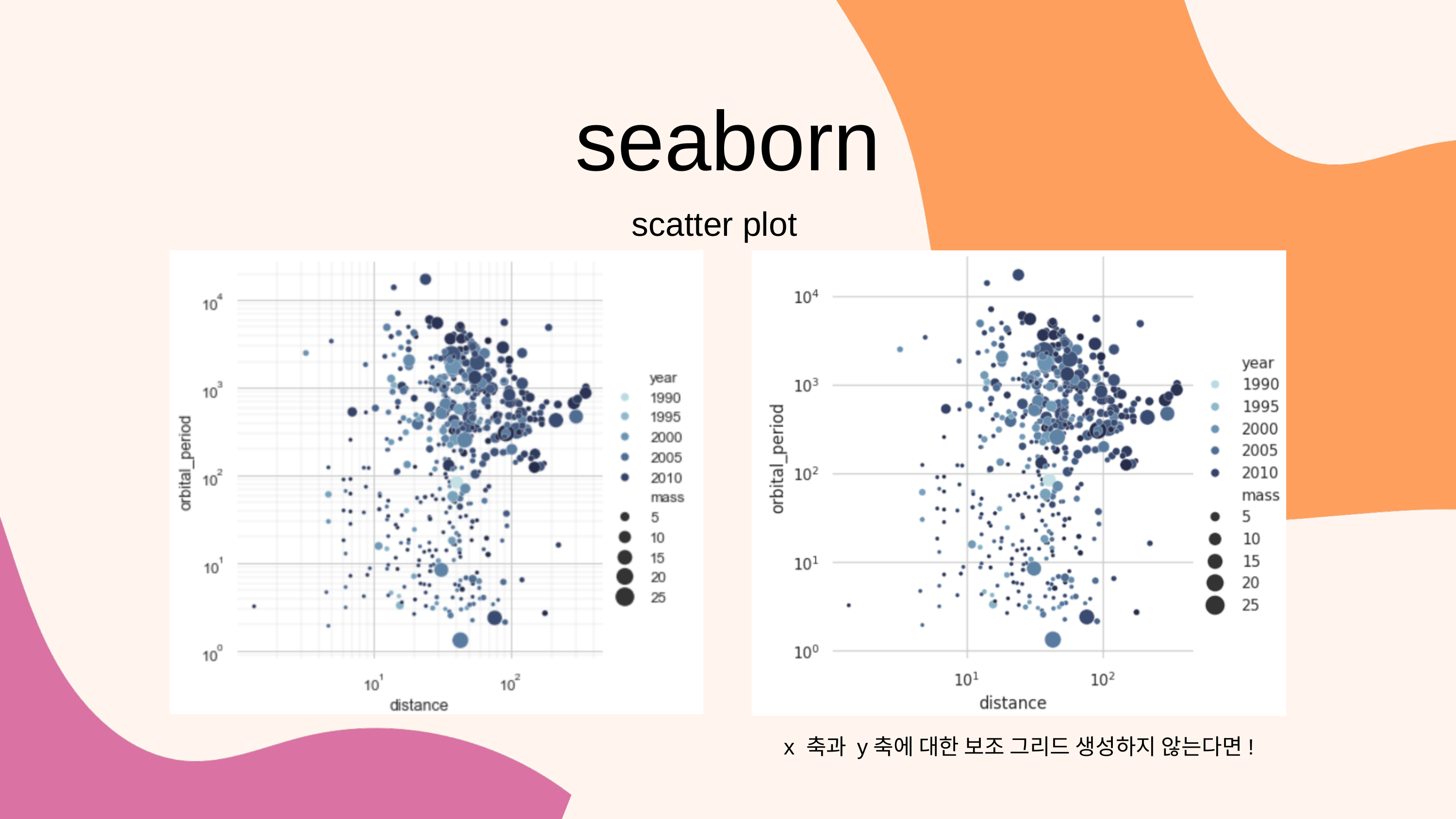

seaborn
scatter plot

x 축과 y축에 대한 보조 그리드 생성하지 않는다면!